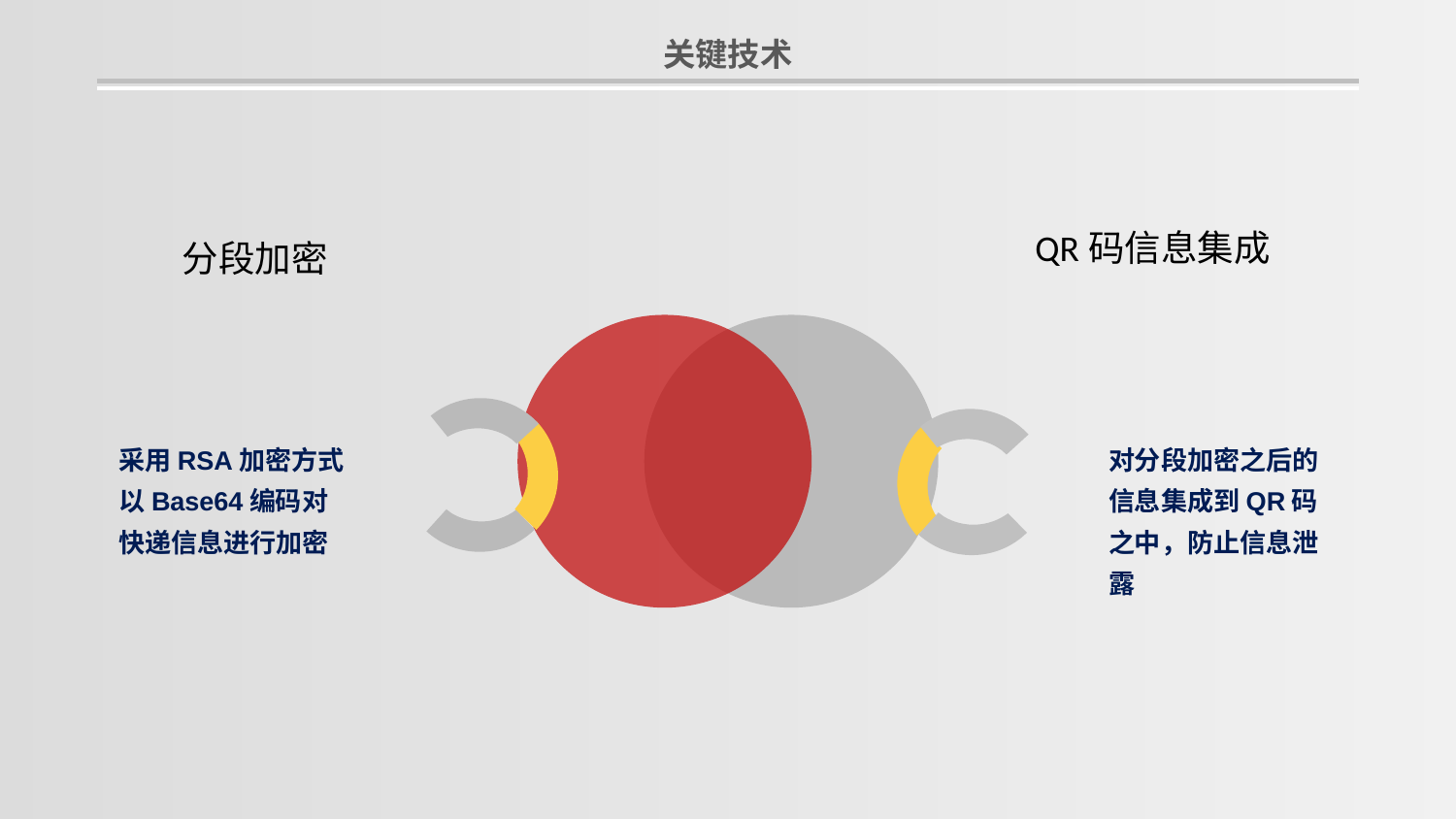

关键技术

QR码信息集成
分段加密

对分段加密之后的信息集成到QR码之中，防止信息泄露
采用RSA加密方式以Base64编码对快递信息进行加密